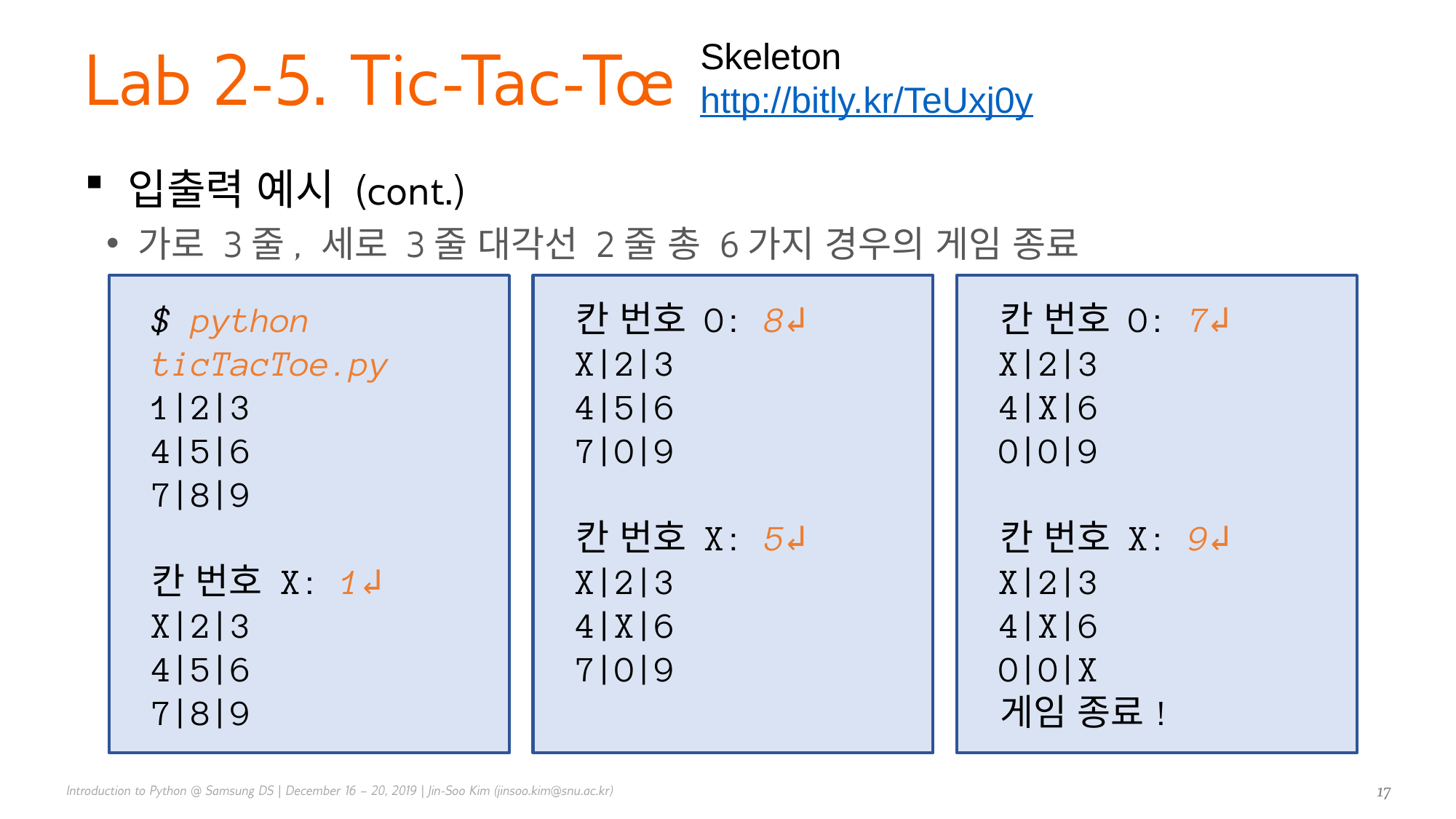

Skeleton
http://bitly.kr/TeUxj0y
# Lab 2-5. Tic-Tac-Toe
입출력 예시 (cont.)
가로 3줄, 세로 3줄 대각선 2줄 총 6가지 경우의 게임 종료

$ python ticTacToe.py
1|2|3
4|5|6
7|8|9

칸 번호 X: 1↲
X|2|3
4|5|6
7|8|9

칸 번호 O: 8↲
X|2|3
4|5|6
7|O|9

칸 번호 X: 5↲
X|2|3
4|X|6
7|O|9

칸 번호 O: 7↲
X|2|3
4|X|6
O|O|9

칸 번호 X: 9↲
X|2|3
4|X|6
O|O|X
게임 종료!